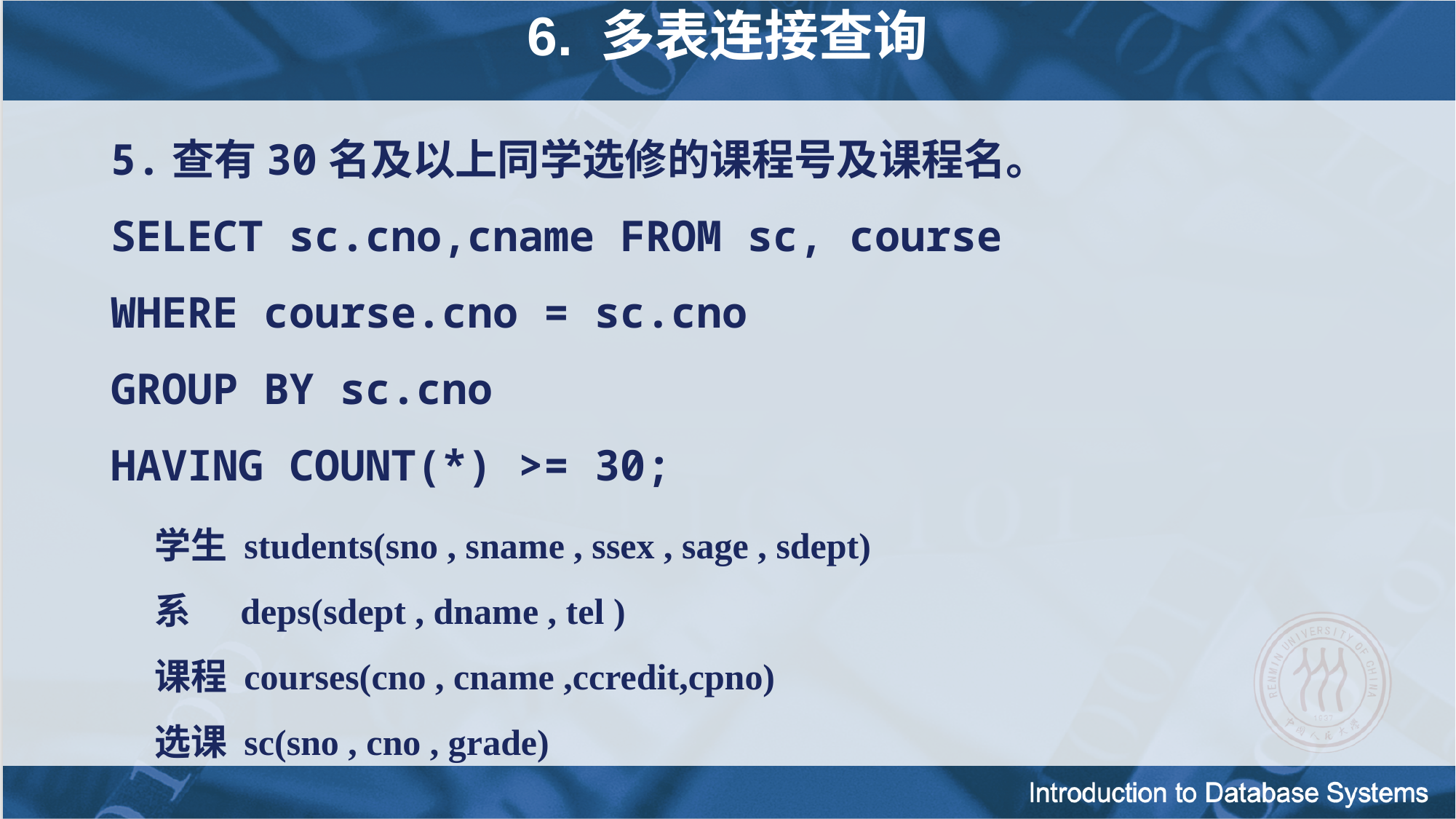

6. 多表连接查询
5.查有30名及以上同学选修的课程号及课程名。
SELECT sc.cno,cname FROM sc, course
WHERE course.cno = sc.cno
GROUP BY sc.cno
HAVING COUNT(*) >= 30;
学生 students(sno , sname , ssex , sage , sdept)
系     deps(sdept , dname , tel )
课程 courses(cno , cname ,ccredit,cpno)
选课 sc(sno , cno , grade)